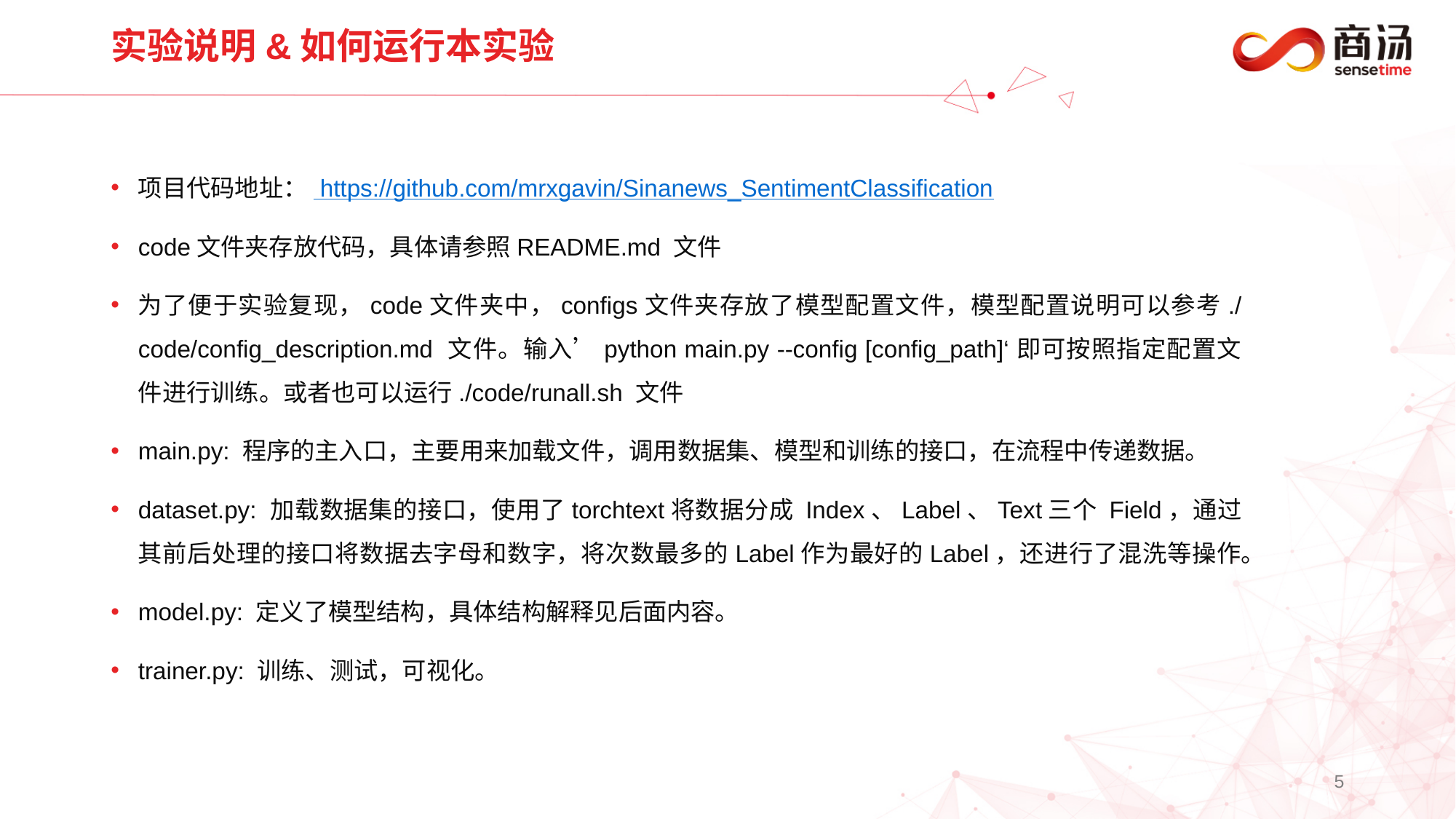

# 实验说明&如何运行本实验
项目代码地址： https://github.com/mrxgavin/Sinanews_SentimentClassification
code文件夹存放代码，具体请参照README.md 文件
为了便于实验复现，code文件夹中，configs文件夹存放了模型配置文件，模型配置说明可以参考./code/config_description.md 文件。输入’python main.py --config [config_path]‘即可按照指定配置文件进行训练。或者也可以运行./code/runall.sh 文件
main.py: 程序的主入口，主要用来加载文件，调用数据集、模型和训练的接口，在流程中传递数据。
dataset.py: 加载数据集的接口，使用了torchtext将数据分成 Index、Label、Text三个 Field，通过其前后处理的接口将数据去字母和数字，将次数最多的Label作为最好的Label，还进行了混洗等操作。
model.py: 定义了模型结构，具体结构解释见后面内容。
trainer.py: 训练、测试，可视化。
5